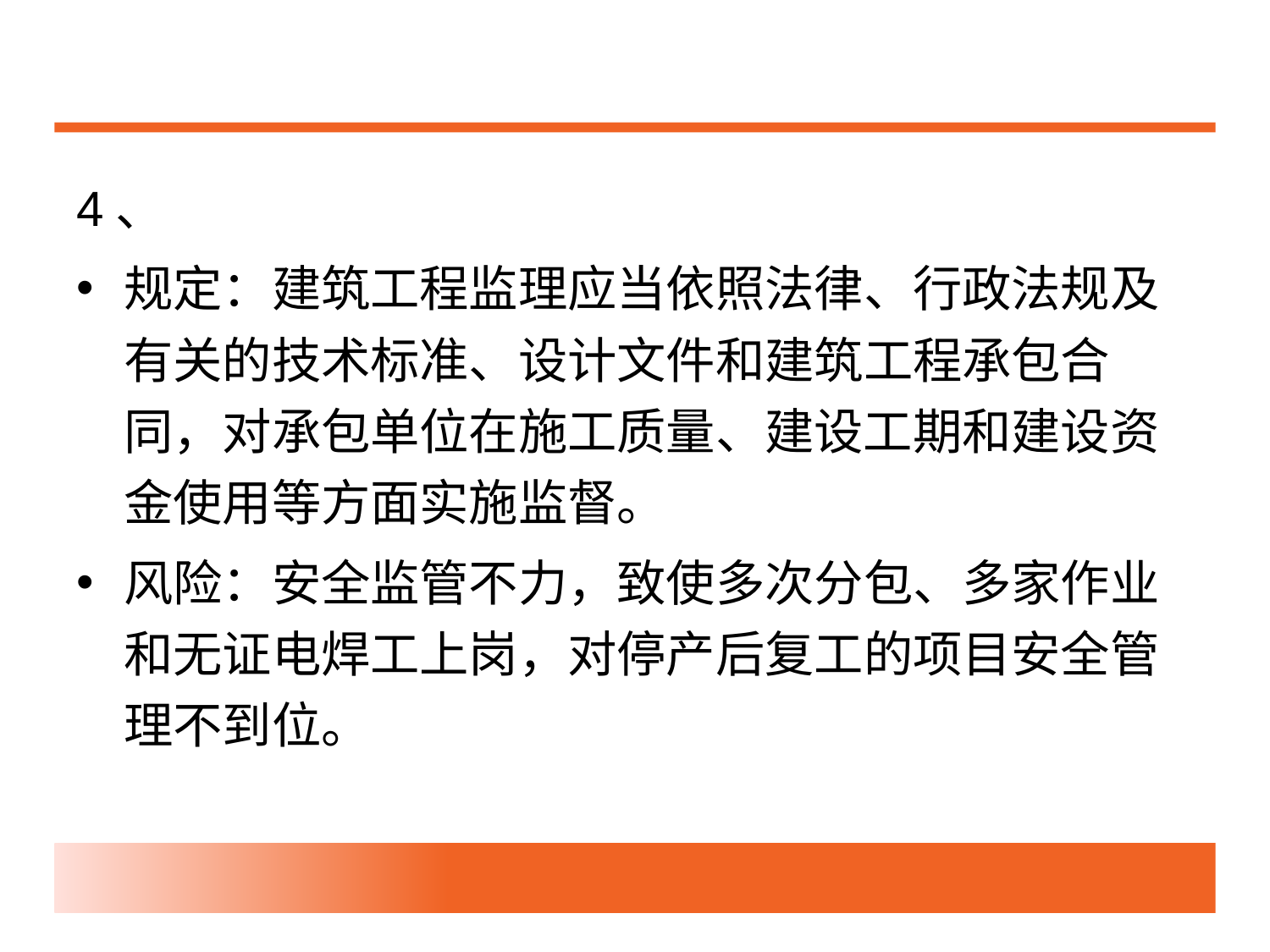

#
4、
规定：建筑工程监理应当依照法律、行政法规及有关的技术标准、设计文件和建筑工程承包合同，对承包单位在施工质量、建设工期和建设资金使用等方面实施监督。
风险：安全监管不力，致使多次分包、多家作业和无证电焊工上岗，对停产后复工的项目安全管理不到位。